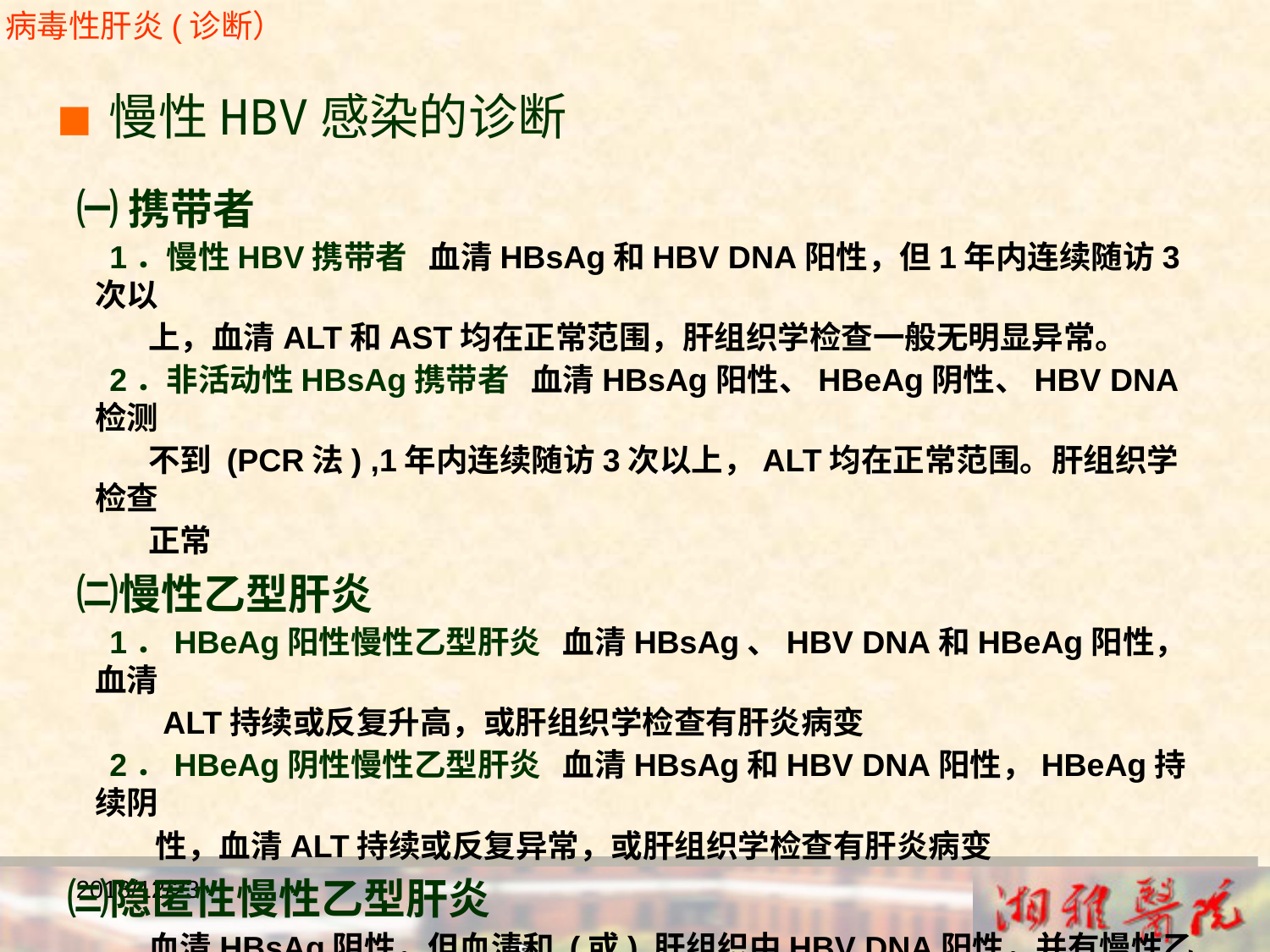

病毒性肝炎(诊断）
■ 慢性HBV感染的诊断
  ㈠ 携带者
       1．慢性HBV携带者   血清HBsAg和HBV DNA阳性，但1年内连续随访3次以
             上，血清ALT和AST均在正常范围，肝组织学检查一般无明显异常。
       2．非活动性HBsAg携带者   血清HBsAg阳性、HBeAg阴性、HBV DNA检测
             不到 (PCR法) ,1年内连续随访3次以上，ALT均在正常范围。肝组织学检查
             正常
  ㈡慢性乙型肝炎
       1．HBeAg阳性慢性乙型肝炎   血清HBsAg、HBV DNA和HBeAg阳性，血清
             ALT持续或反复升高，或肝组织学检查有肝炎病变
       2．HBeAg阴性慢性乙型肝炎   血清HBsAg和HBV DNA阳性，HBeAg持续阴
              性，血清ALT持续或反复异常，或肝组织学检查有肝炎病变
 ㈢隐匿性慢性乙型肝炎
             血清HBsAg阴性，但血清和 (或) 肝组织中HBV DNA阳性，并有慢性乙型肝炎的临床表现

2018/12/23